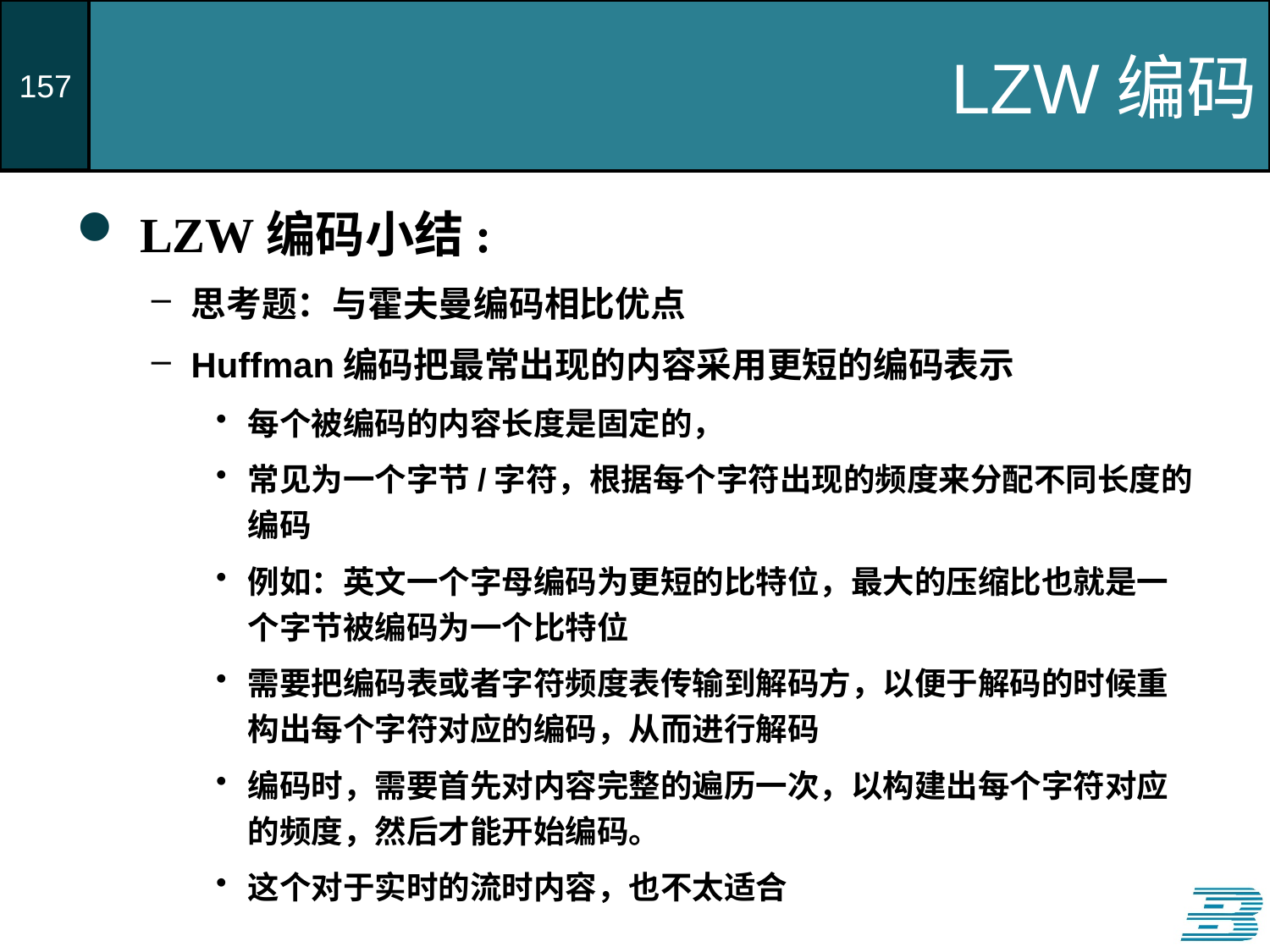

# LZW编码
LZW编码小结:
思考题：与霍夫曼编码相比优点
Huffman编码把最常出现的内容采用更短的编码表示
每个被编码的内容长度是固定的，
常见为一个字节/字符，根据每个字符出现的频度来分配不同长度的编码
例如：英文一个字母编码为更短的比特位，最大的压缩比也就是一个字节被编码为一个比特位
需要把编码表或者字符频度表传输到解码方，以便于解码的时候重构出每个字符对应的编码，从而进行解码
编码时，需要首先对内容完整的遍历一次，以构建出每个字符对应的频度，然后才能开始编码。
这个对于实时的流时内容，也不太适合